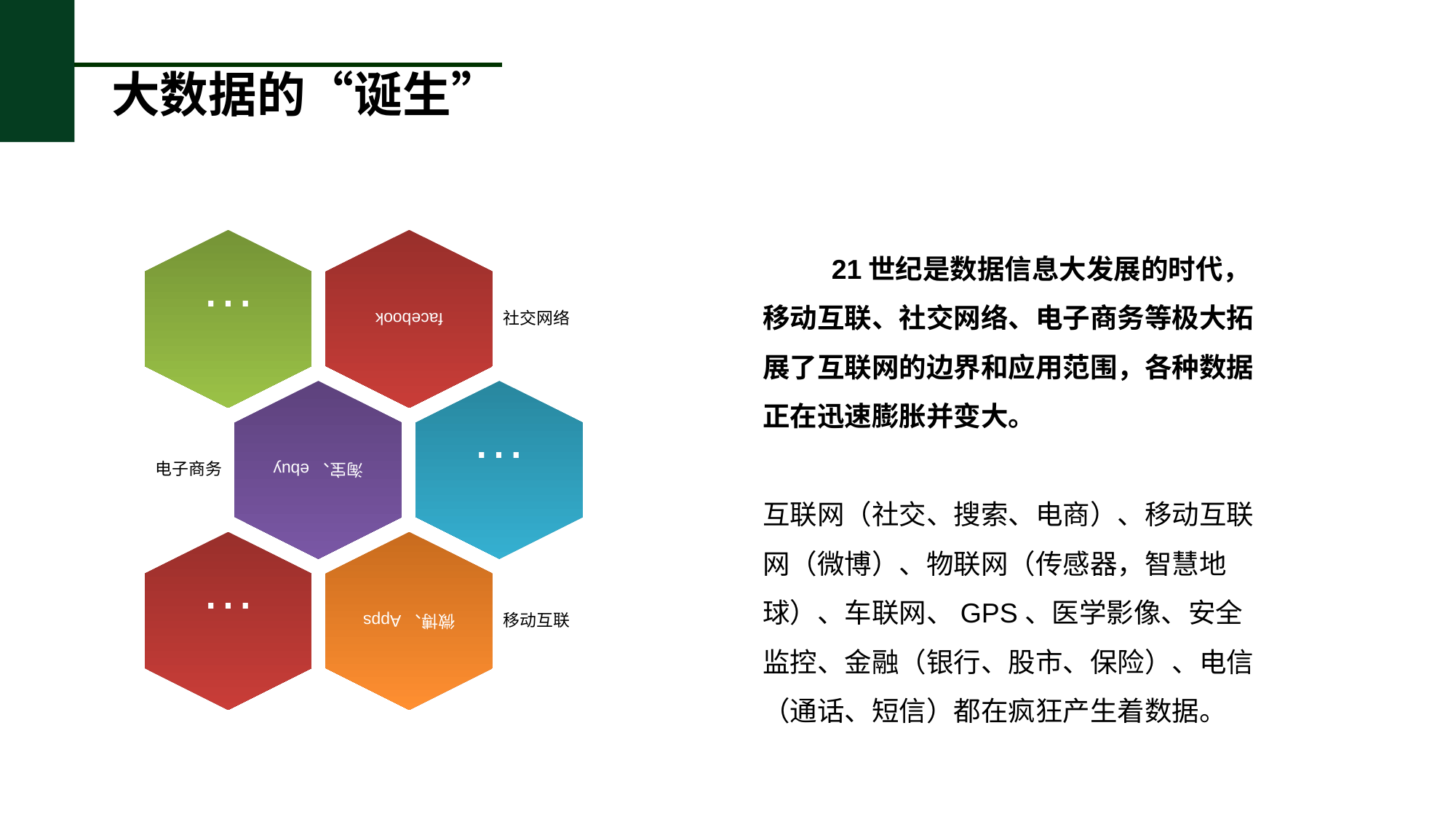

# 大数据的“诞生”

…

facebook

社交网络

淘宝、ebuy

…

电子商务

…

微博、Apps

移动互联
         21世纪是数据信息大发展的时代，移动互联、社交网络、电子商务等极大拓展了互联网的边界和应用范围，各种数据正在迅速膨胀并变大。

互联网（社交、搜索、电商）、移动互联网（微博）、物联网（传感器，智慧地球）、车联网、GPS、医学影像、安全监控、金融（银行、股市、保险）、电信（通话、短信）都在疯狂产生着数据。